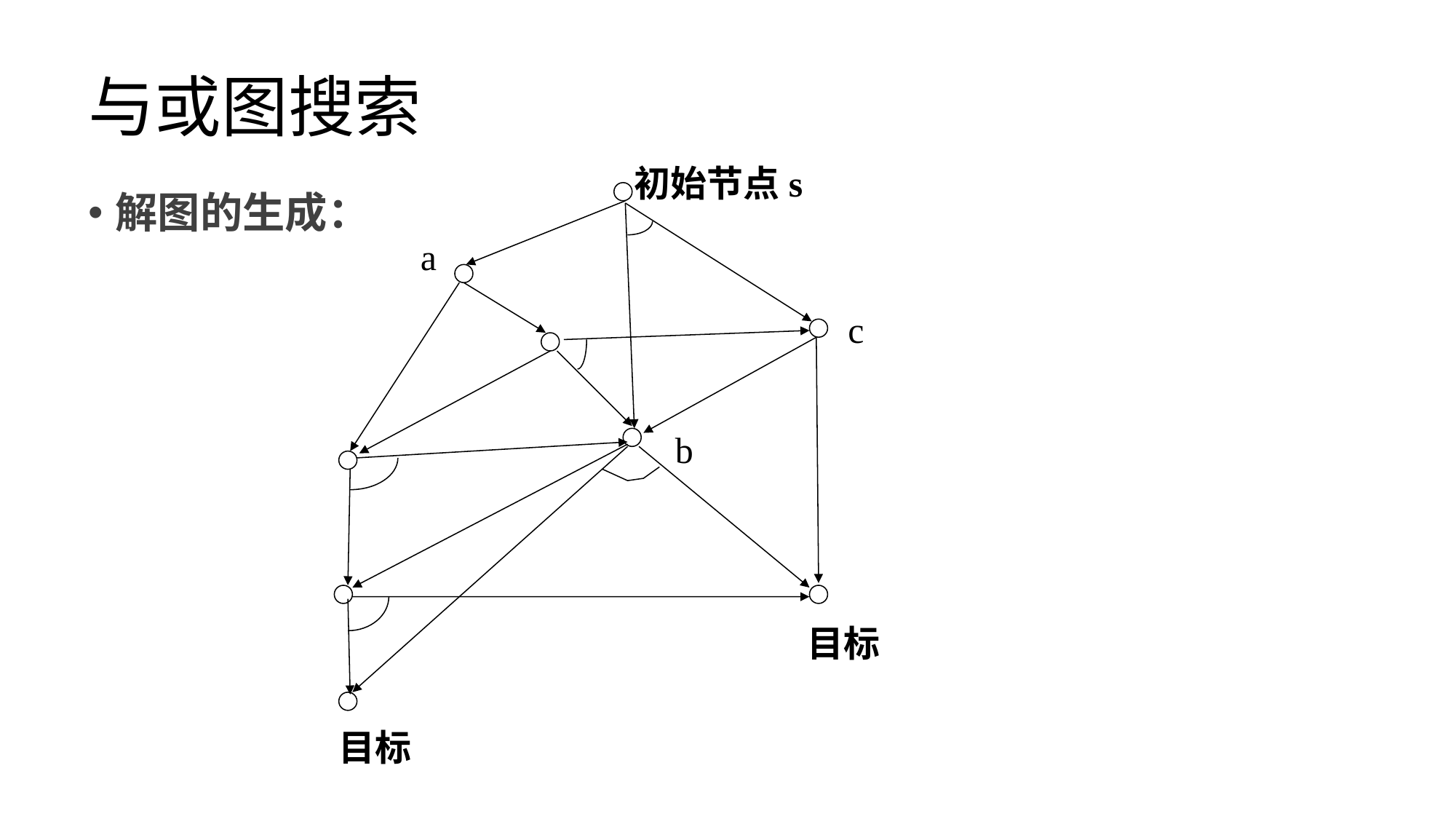

# 与或图搜索
初始节点s

目标

目标
a
c
b
解图的生成：